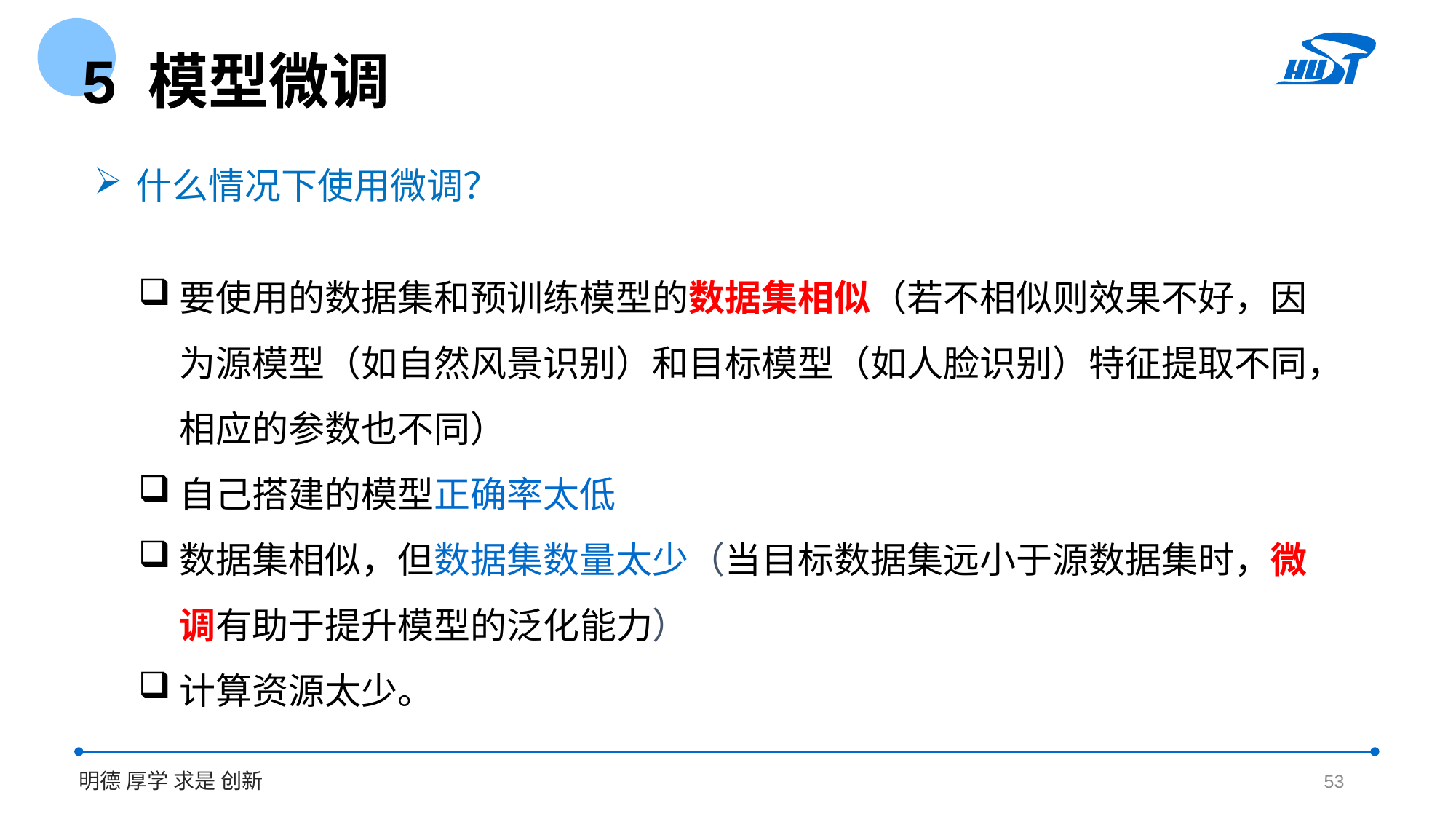

5 模型微调

什么情况下使用微调？
要使用的数据集和预训练模型的数据集相似（若不相似则效果不好，因为源模型（如自然风景识别）和目标模型（如人脸识别）特征提取不同，相应的参数也不同）
自己搭建的模型正确率太低
数据集相似，但数据集数量太少（当目标数据集远小于源数据集时，微调有助于提升模型的泛化能力）
计算资源太少。

53